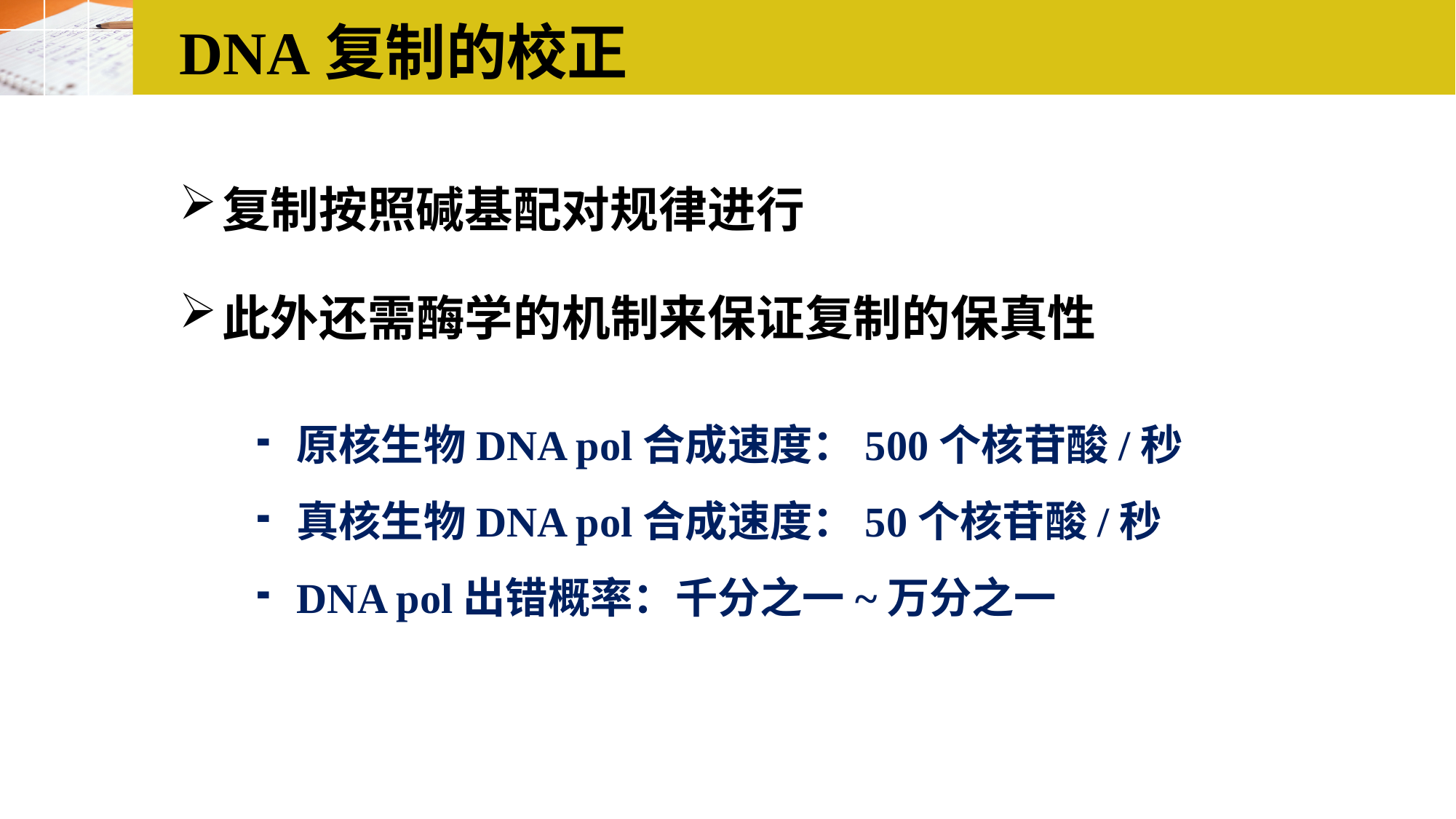

DNA复制的校正
复制按照碱基配对规律进行
此外还需酶学的机制来保证复制的保真性
原核生物DNA pol合成速度：500个核苷酸/秒
真核生物DNA pol合成速度：50个核苷酸/秒
DNA pol出错概率：千分之一~万分之一